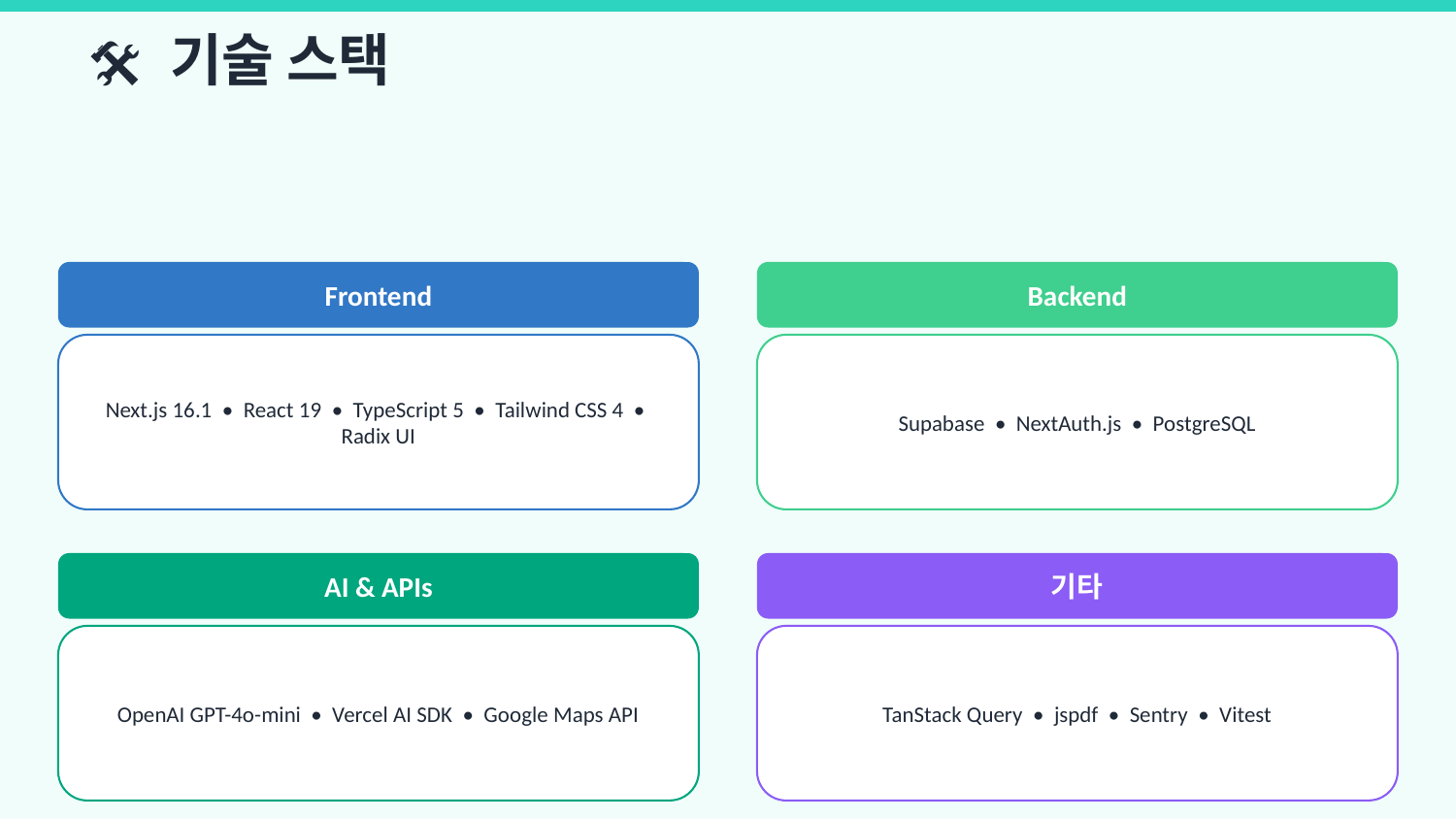

🛠️ 기술 스택

Frontend

Backend

Next.js 16.1  •  React 19  •  TypeScript 5  •  Tailwind CSS 4  •  Radix UI
Supabase  •  NextAuth.js  •  PostgreSQL

AI & APIs

기타

OpenAI GPT-4o-mini  •  Vercel AI SDK  •  Google Maps API
TanStack Query  •  jspdf  •  Sentry  •  Vitest